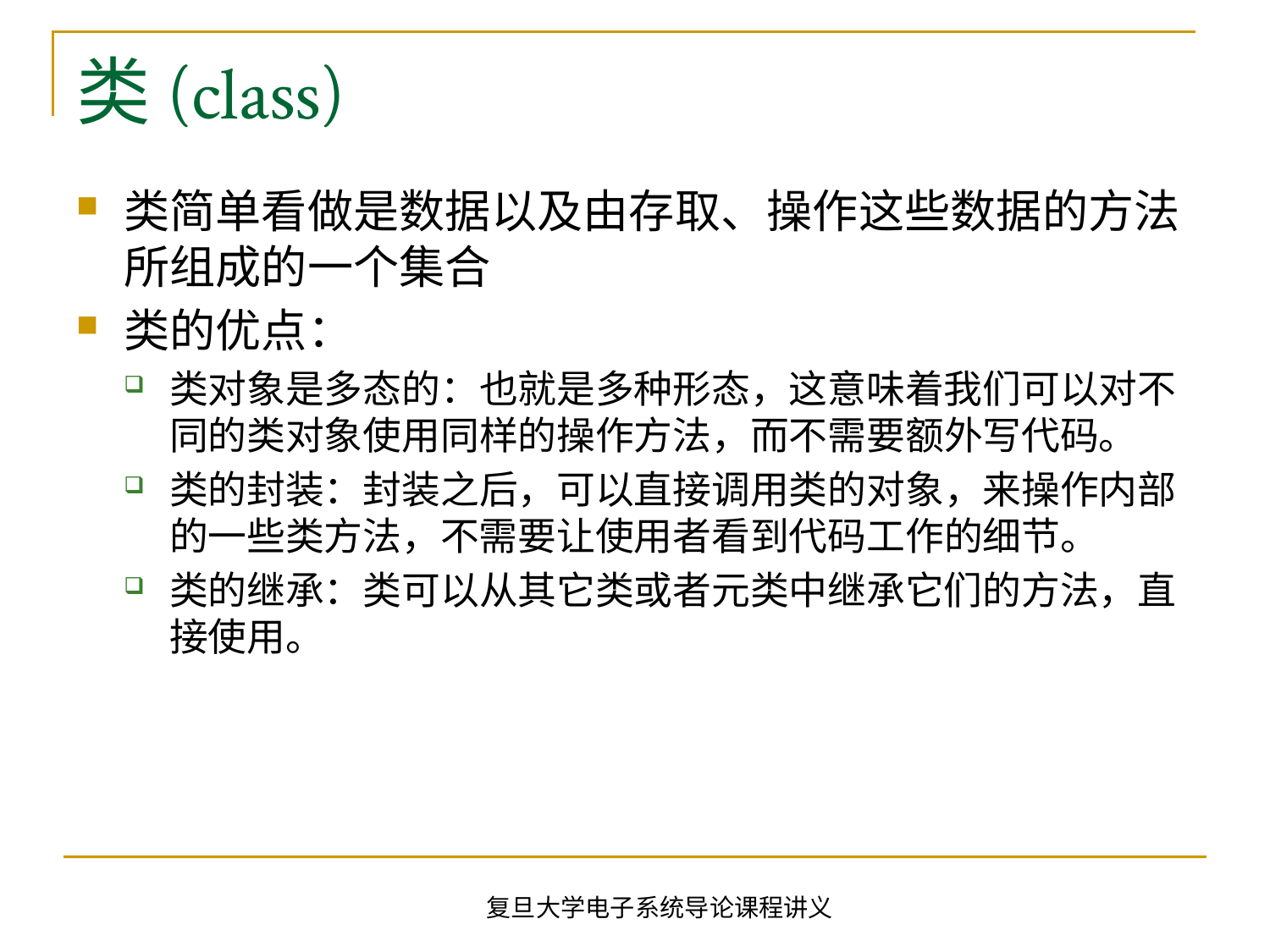

# 类(class)
类简单看做是数据以及由存取、操作这些数据的方法所组成的一个集合
类的优点：
类对象是多态的：也就是多种形态，这意味着我们可以对不同的类对象使用同样的操作方法，而不需要额外写代码。
类的封装：封装之后，可以直接调用类的对象，来操作内部的一些类方法，不需要让使用者看到代码工作的细节。
类的继承：类可以从其它类或者元类中继承它们的方法，直接使用。